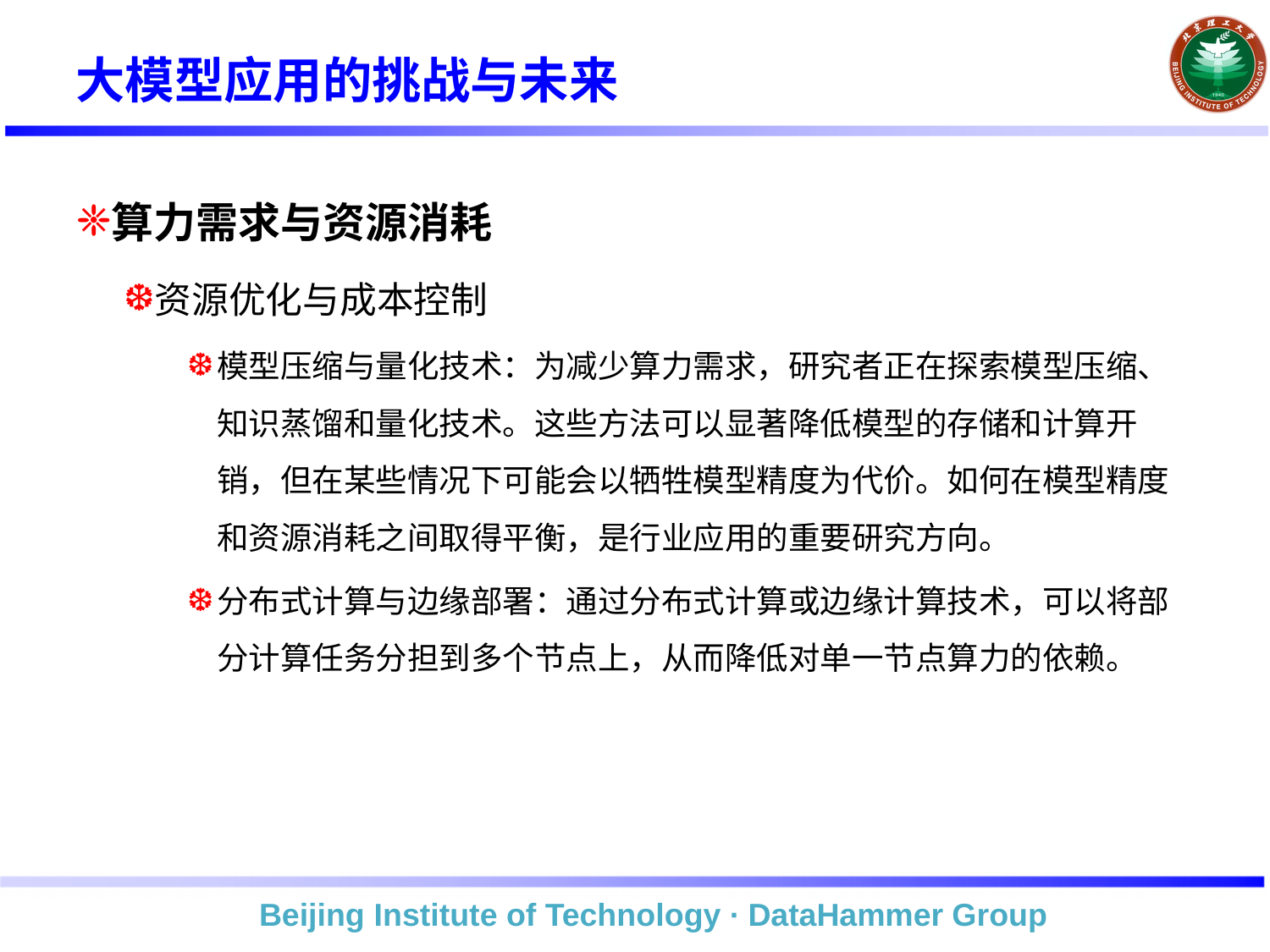

# 大模型应用的挑战与未来
算力需求与资源消耗
资源优化与成本控制
模型压缩与量化技术：为减少算力需求，研究者正在探索模型压缩、知识蒸馏和量化技术。这些方法可以显著降低模型的存储和计算开销，但在某些情况下可能会以牺牲模型精度为代价。如何在模型精度和资源消耗之间取得平衡，是行业应用的重要研究方向。
分布式计算与边缘部署：通过分布式计算或边缘计算技术，可以将部分计算任务分担到多个节点上，从而降低对单一节点算力的依赖。